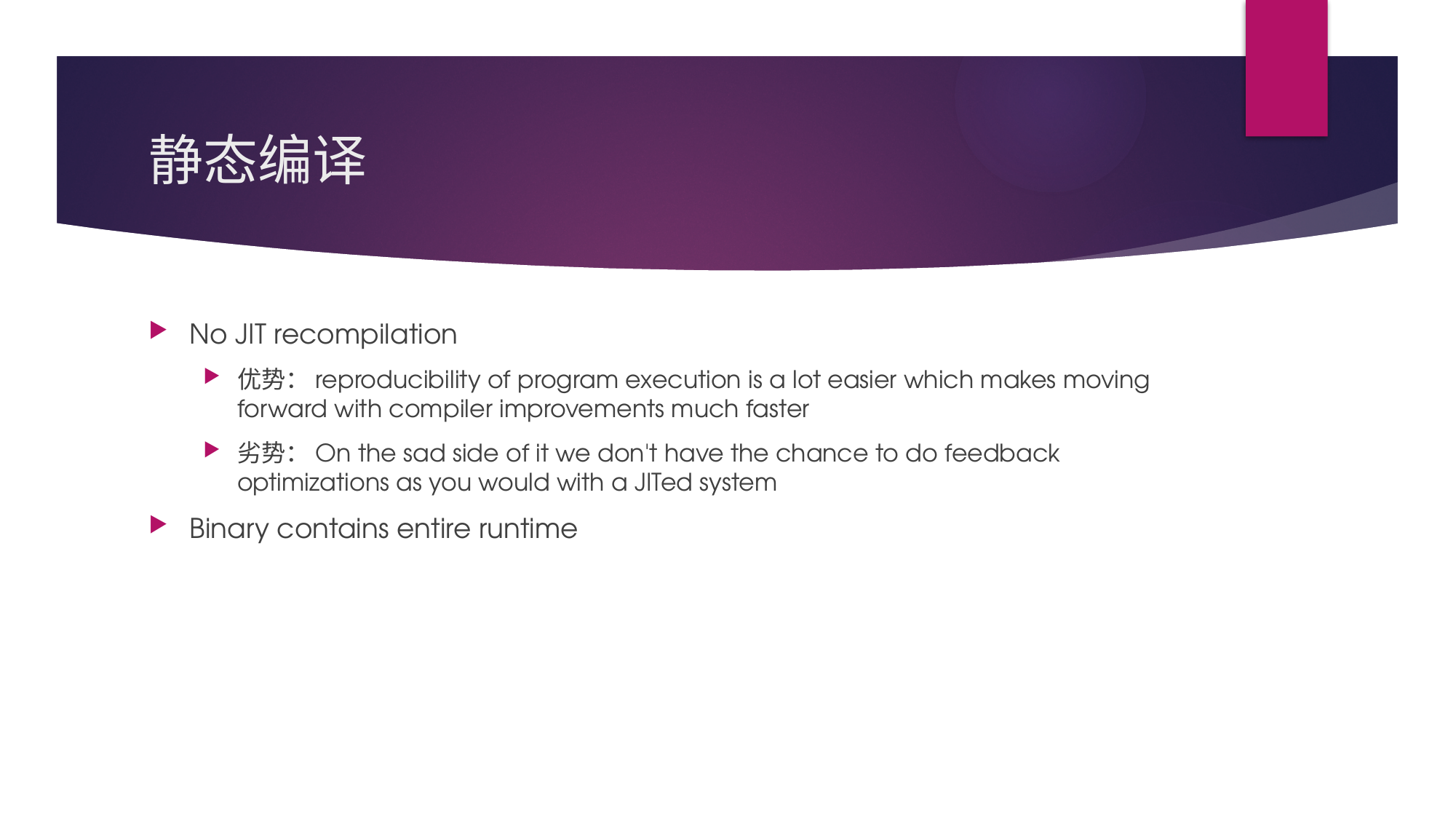

# 静态编译
No JIT recompilation
优势：reproducibility of program execution is a lot easier which makes moving forward with compiler improvements much faster
劣势：On the sad side of it we don't have the chance to do feedback optimizations as you would with a JITed system
Binary contains entire runtime